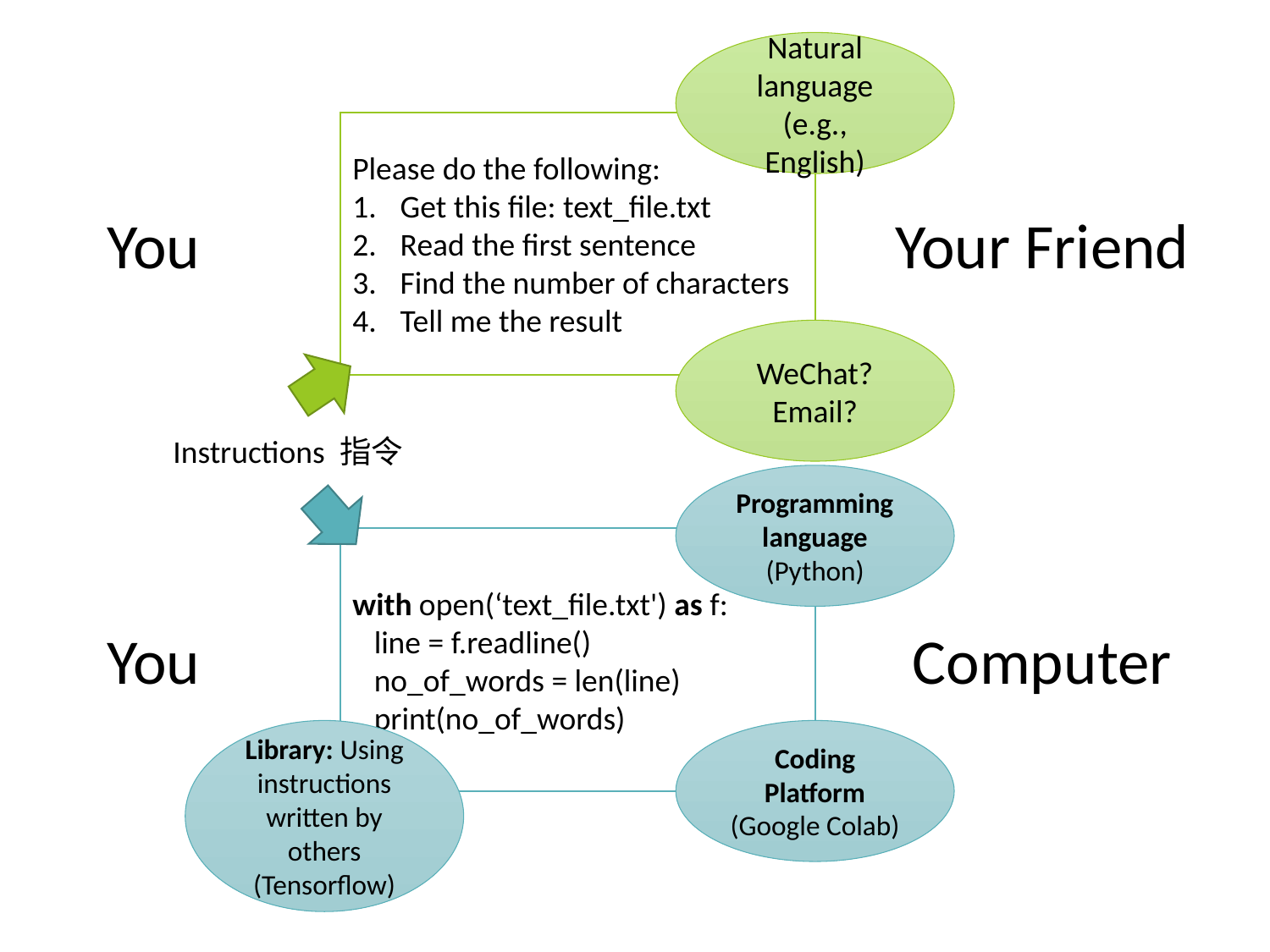

Natural language (e.g., English)
Please do the following:
Get this file: text_file.txt
Read the first sentence
Find the number of characters
Tell me the result
Your Friend
You
WeChat? Email?

Instructions 指令
Programming language (Python)

with open(‘text_file.txt') as f:
   line = f.readline()
   no_of_words = len(line)
   print(no_of_words)
You
Computer
Library: Using instructions written by others (Tensorflow)
Coding Platform (Google Colab)